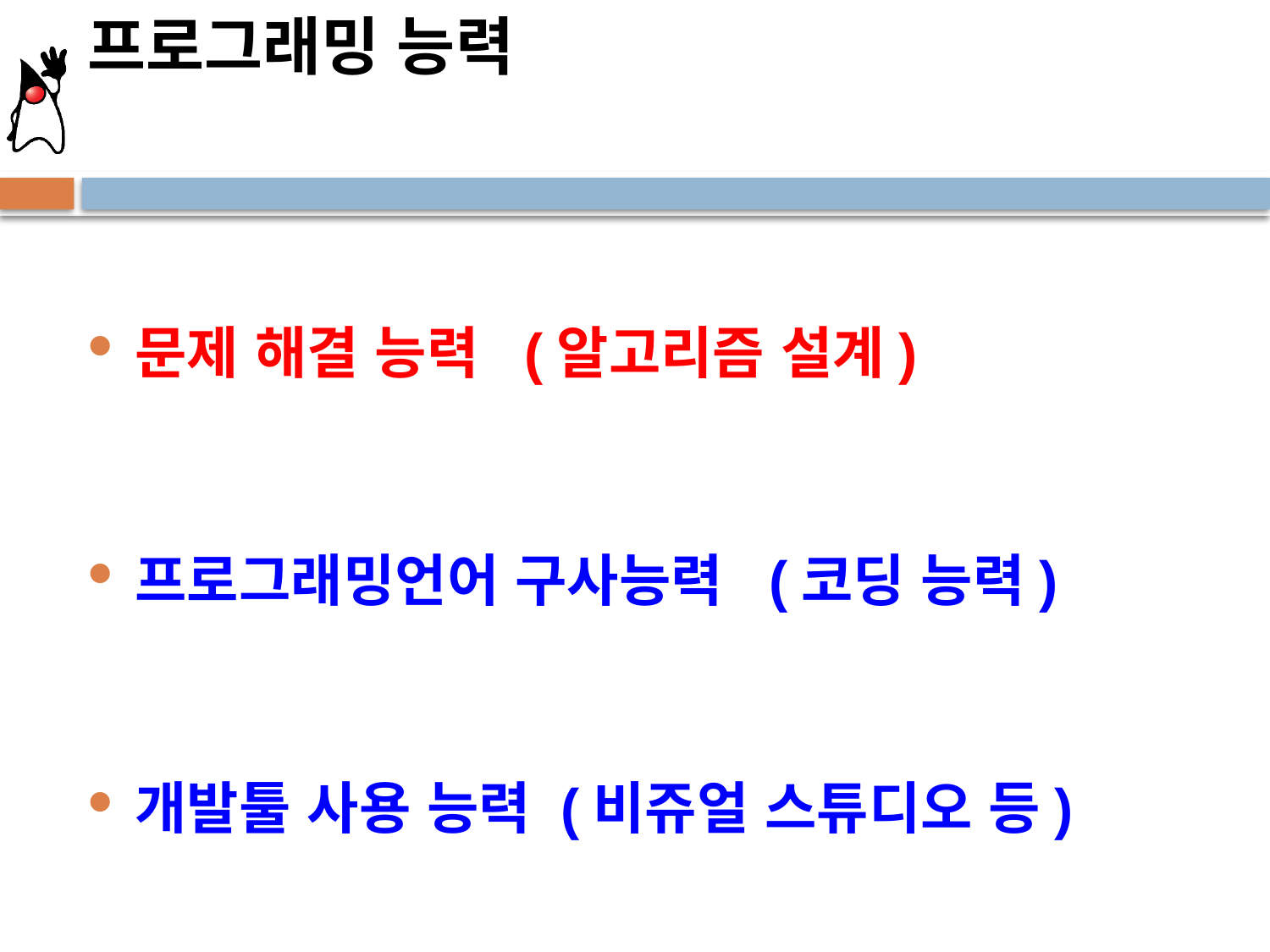

프로그래밍 능력
문제 해결 능력  (알고리즘 설계)

프로그래밍언어 구사능력  (코딩 능력)

개발툴 사용 능력 (비쥬얼 스튜디오 등)